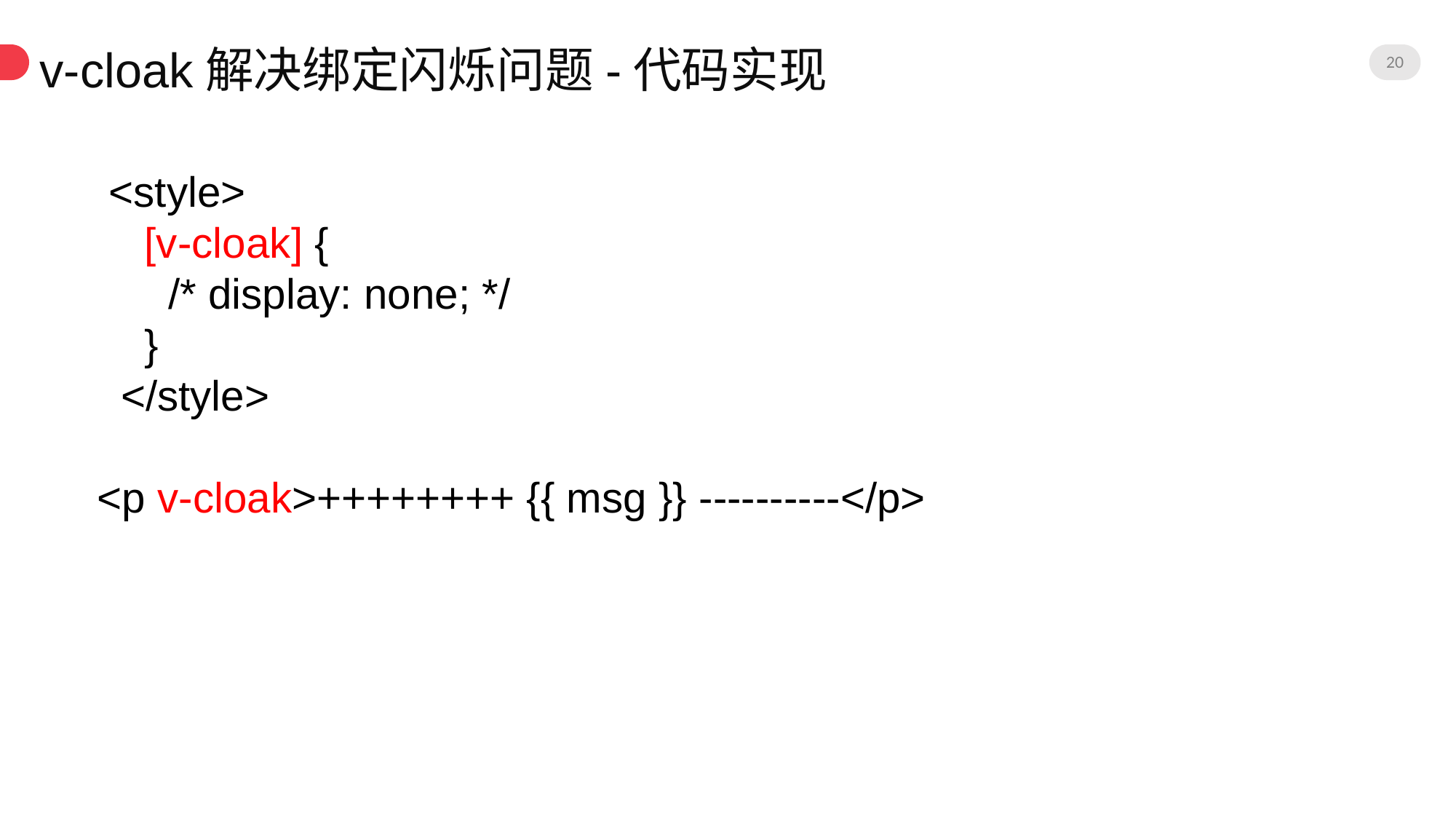

20
v-cloak解决绑定闪烁问题-代码实现

 <style>
    [v-cloak] {
      /* display: none; */
    }
  </style>

<p v-cloak>++++++++ {{ msg }} ----------</p>